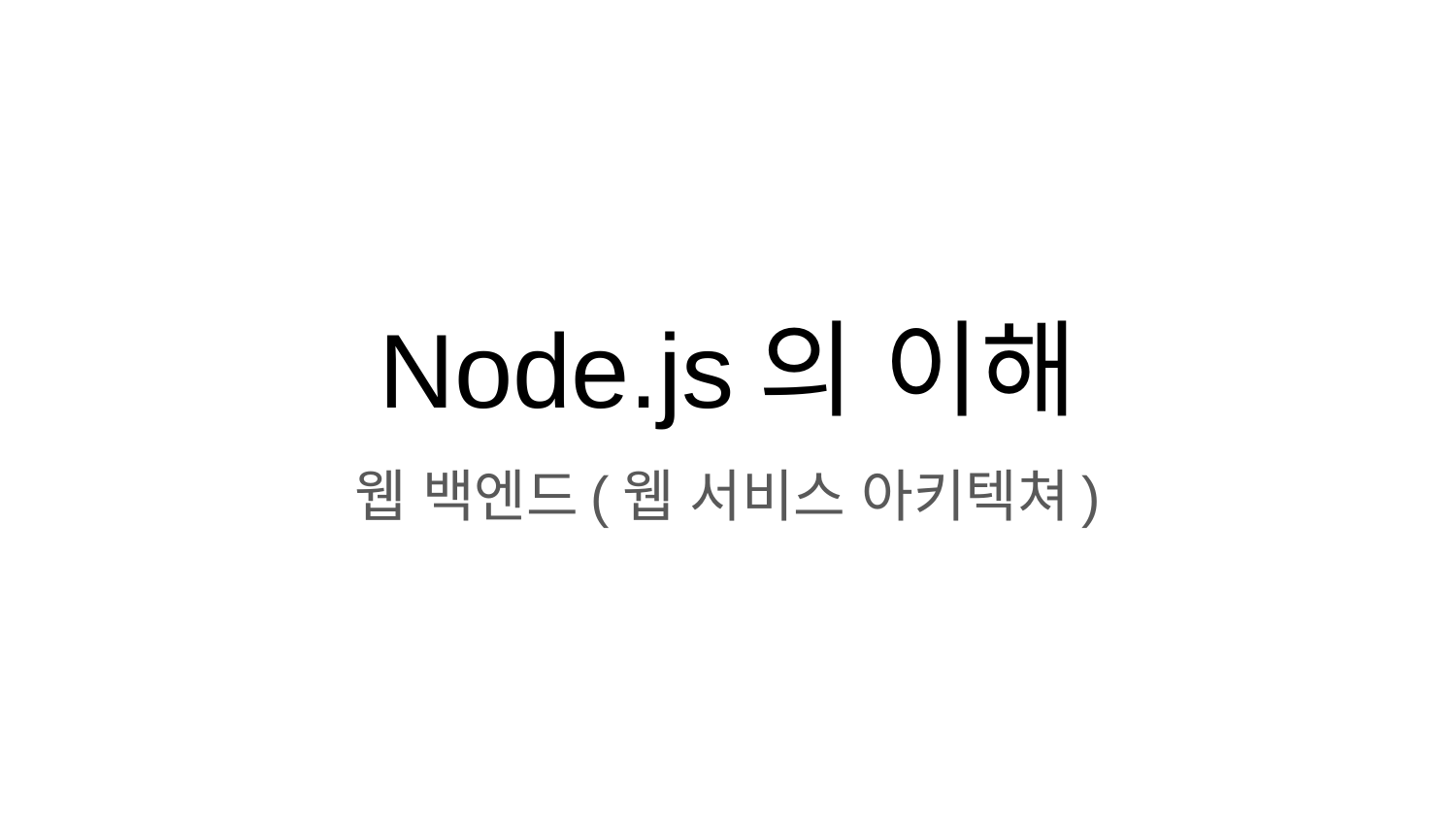

# Node.js의 이해
웹 백엔드(웹 서비스 아키텍쳐)